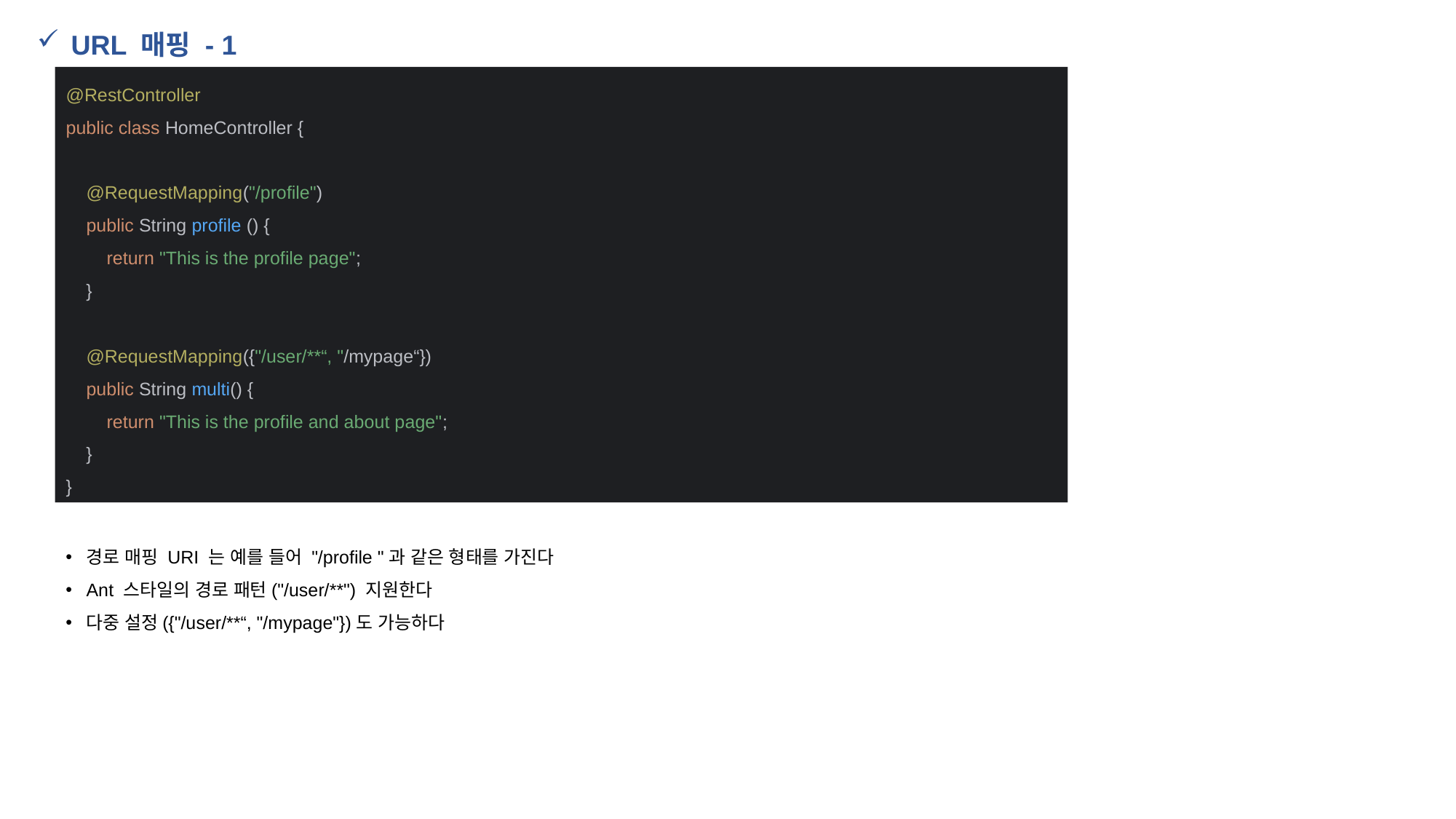

URL 매핑 - 1
@RestController
public class HomeController {
    @RequestMapping("/profile")
    public String profile () {
        return "This is the profile page";
    }
    @RequestMapping({"/user/**“, "/mypage“})
    public String multi() {
        return "This is the profile and about page";
    }
}
경로 매핑 URI 는 예를 들어 "/profile "과 같은 형태를 가진다
Ant 스타일의 경로 패턴("/user/**") 지원한다
다중 설정({"/user/**“, "/mypage"})도 가능하다